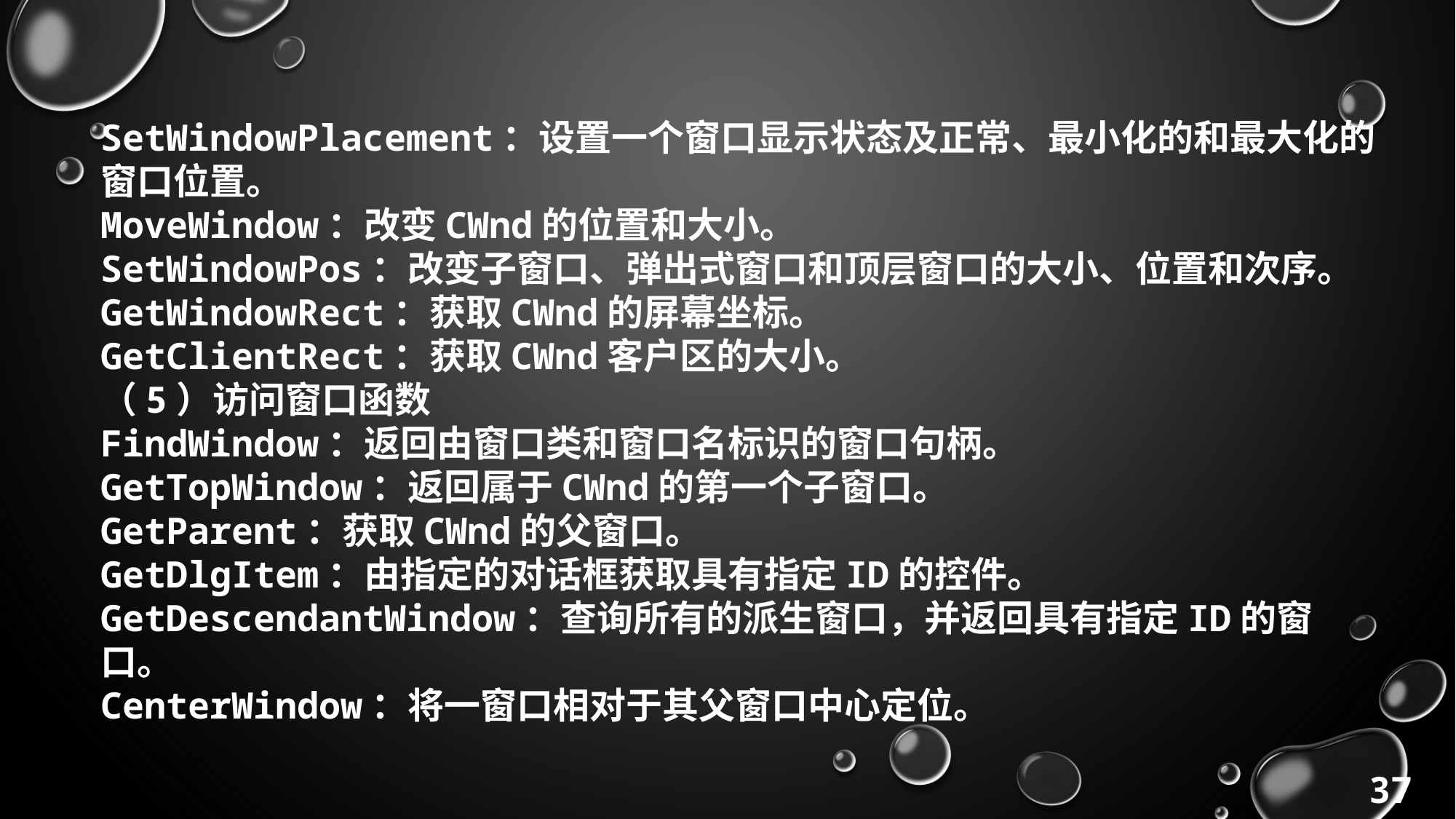

SetWindowPlacement：设置一个窗口显示状态及正常、最小化的和最大化的窗口位置。
MoveWindow：改变CWnd的位置和大小。
SetWindowPos：改变子窗口、弹出式窗口和顶层窗口的大小、位置和次序。
GetWindowRect：获取CWnd的屏幕坐标。
GetClientRect：获取CWnd客户区的大小。
（5）访问窗口函数
FindWindow：返回由窗口类和窗口名标识的窗口句柄。
GetTopWindow：返回属于CWnd的第一个子窗口。
GetParent：获取CWnd的父窗口。
GetDlgItem：由指定的对话框获取具有指定ID的控件。
GetDescendantWindow：查询所有的派生窗口，并返回具有指定ID的窗口。
CenterWindow：将一窗口相对于其父窗口中心定位。
37